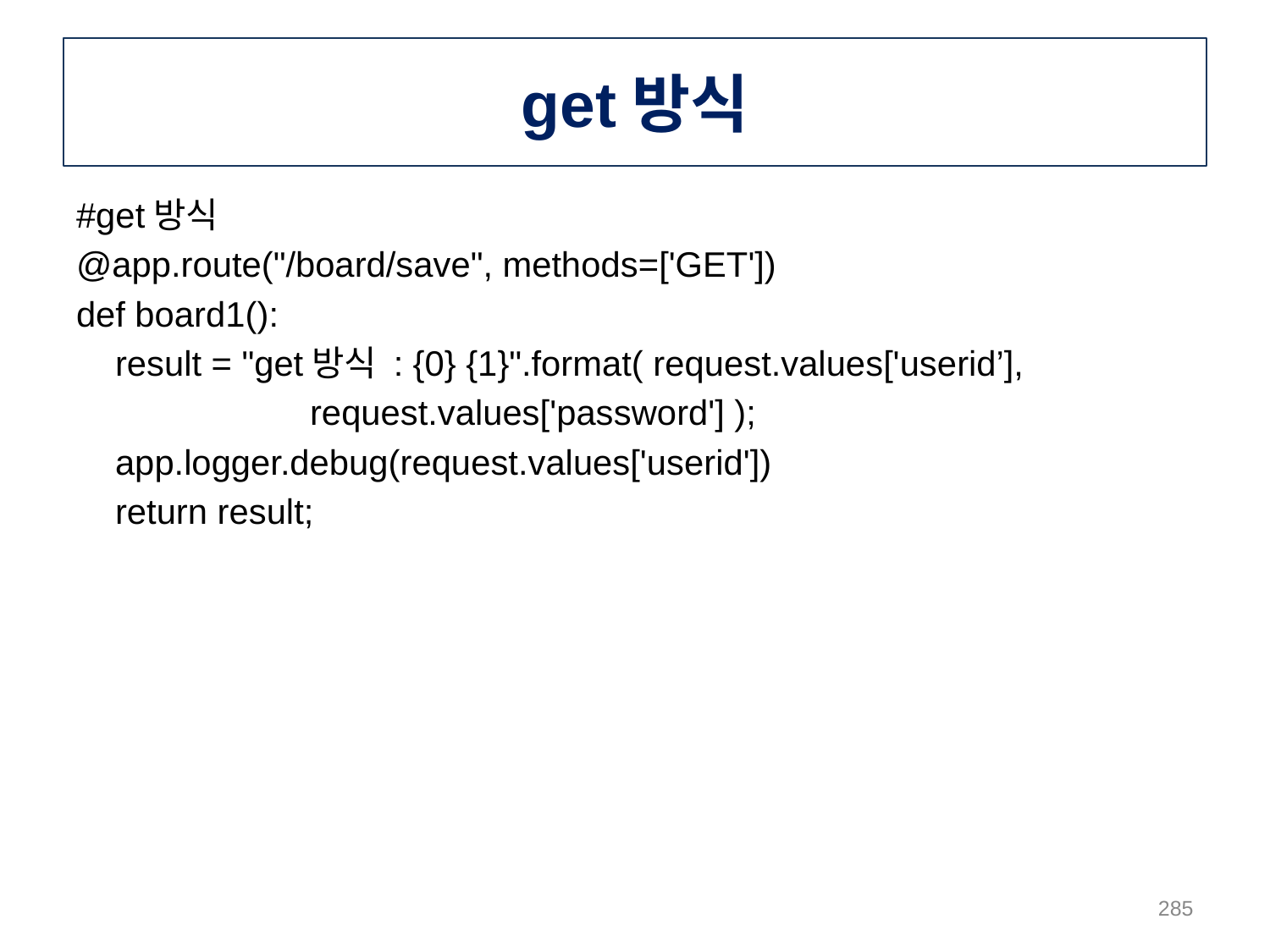

# get방식
#get방식
@app.route("/board/save", methods=['GET'])
def board1():
    result = "get방식 : {0} {1}".format( request.values['userid’],
                        request.values['password'] );
    app.logger.debug(request.values['userid'])
    return result;

285